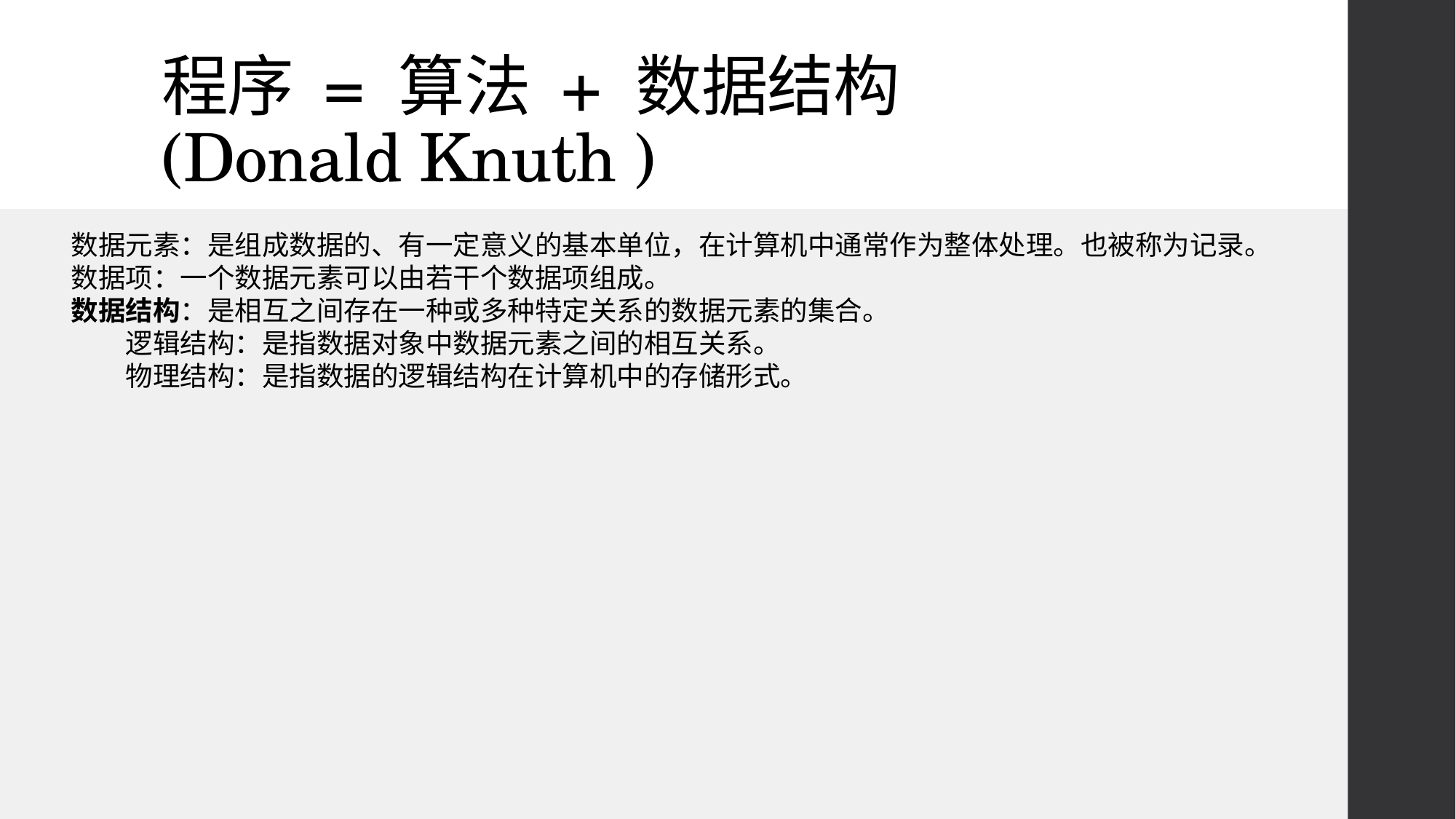

# 程序 = 算法 + 数据结构 (Donald Knuth )

数据元素：是组成数据的、有一定意义的基本单位，在计算机中通常作为整体处理。也被称为记录。
数据项：一个数据元素可以由若干个数据项组成。
数据结构：是相互之间存在一种或多种特定关系的数据元素的集合。
逻辑结构：是指数据对象中数据元素之间的相互关系。
物理结构：是指数据的逻辑结构在计算机中的存储形式。